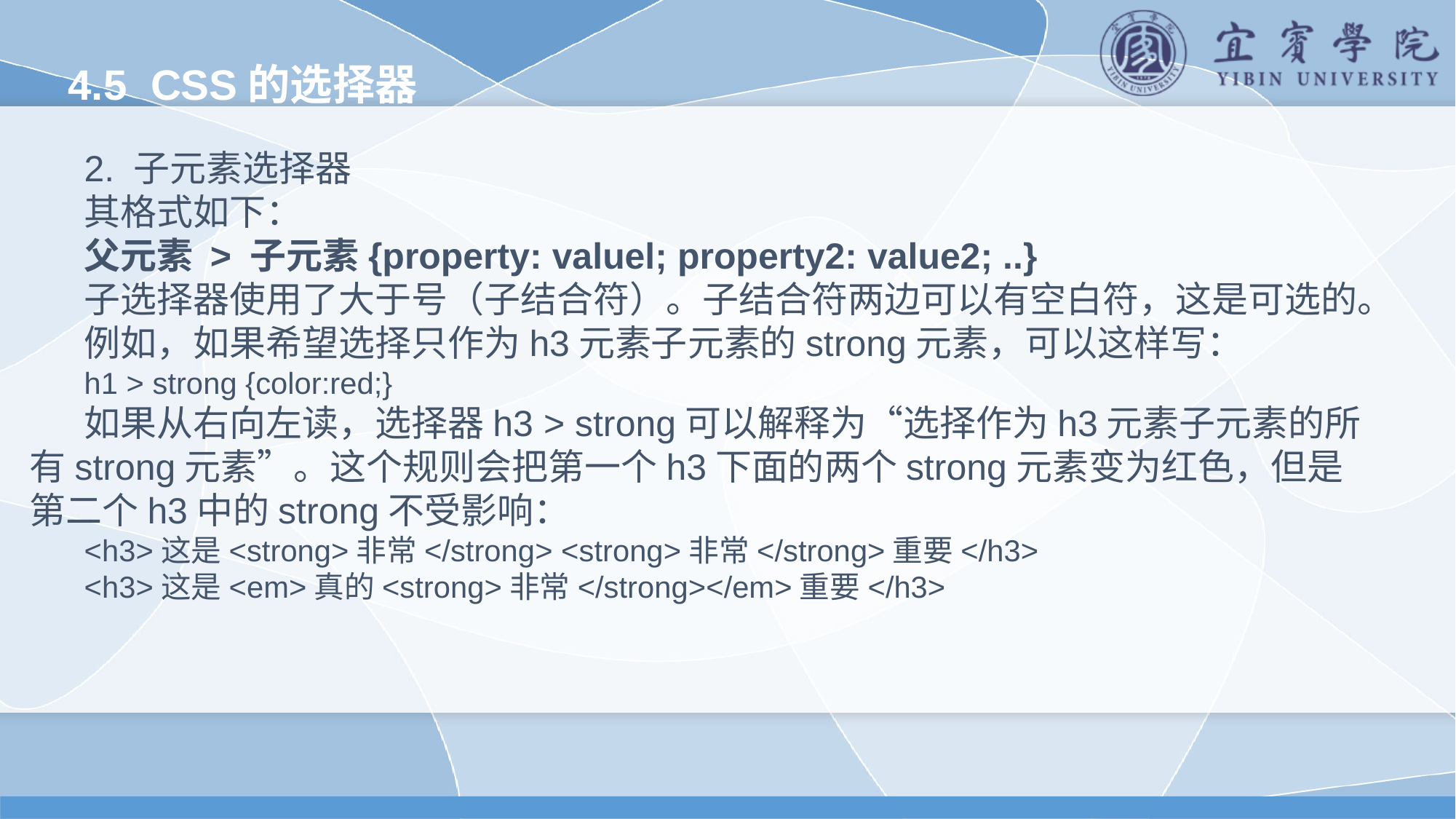

4.5  CSS的选择器
2. 子元素选择器
其格式如下：
父元素 > 子元素{property: valuel; property2: value2; ..}
子选择器使用了大于号（子结合符）。子结合符两边可以有空白符，这是可选的。
例如，如果希望选择只作为h3元素子元素的strong元素，可以这样写：
h1 > strong {color:red;}
如果从右向左读，选择器h3 > strong可以解释为“选择作为h3元素子元素的所有strong元素”。这个规则会把第一个h3下面的两个strong元素变为红色，但是第二个h3中的strong不受影响：
<h3>这是<strong>非常</strong> <strong>非常</strong>重要</h3>
<h3>这是<em>真的<strong>非常</strong></em>重要</h3>